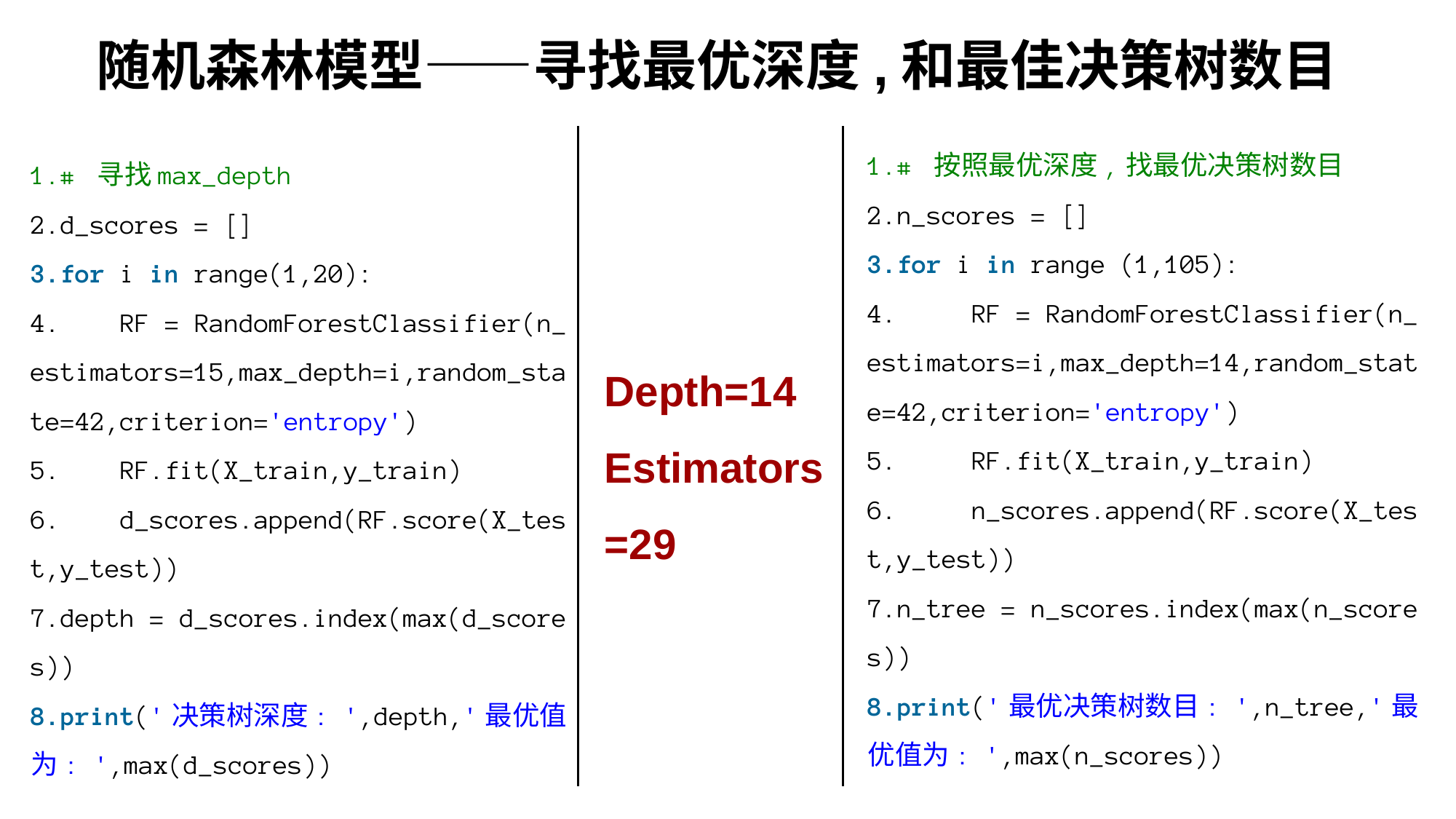

随机森林模型——寻找最优深度,和最佳决策树数目
# 按照最优深度,找最优决策树数目
n_scores = []
for i in range (1,105):
     RF = RandomForestClassifier(n_estimators=i,max_depth=14,random_state=42,criterion='entropy')
     RF.fit(X_train,y_train)
     n_scores.append(RF.score(X_test,y_test))
n_tree = n_scores.index(max(n_scores))
print('最优决策树数目: ',n_tree,'最优值为: ',max(n_scores))
# 寻找max_depth
d_scores = []
for i in range(1,20):
    RF = RandomForestClassifier(n_estimators=15,max_depth=i,random_state=42,criterion='entropy')
    RF.fit(X_train,y_train)
    d_scores.append(RF.score(X_test,y_test))
depth = d_scores.index(max(d_scores))
print('决策树深度: ',depth,'最优值为: ',max(d_scores))
Depth=14
Estimators=29